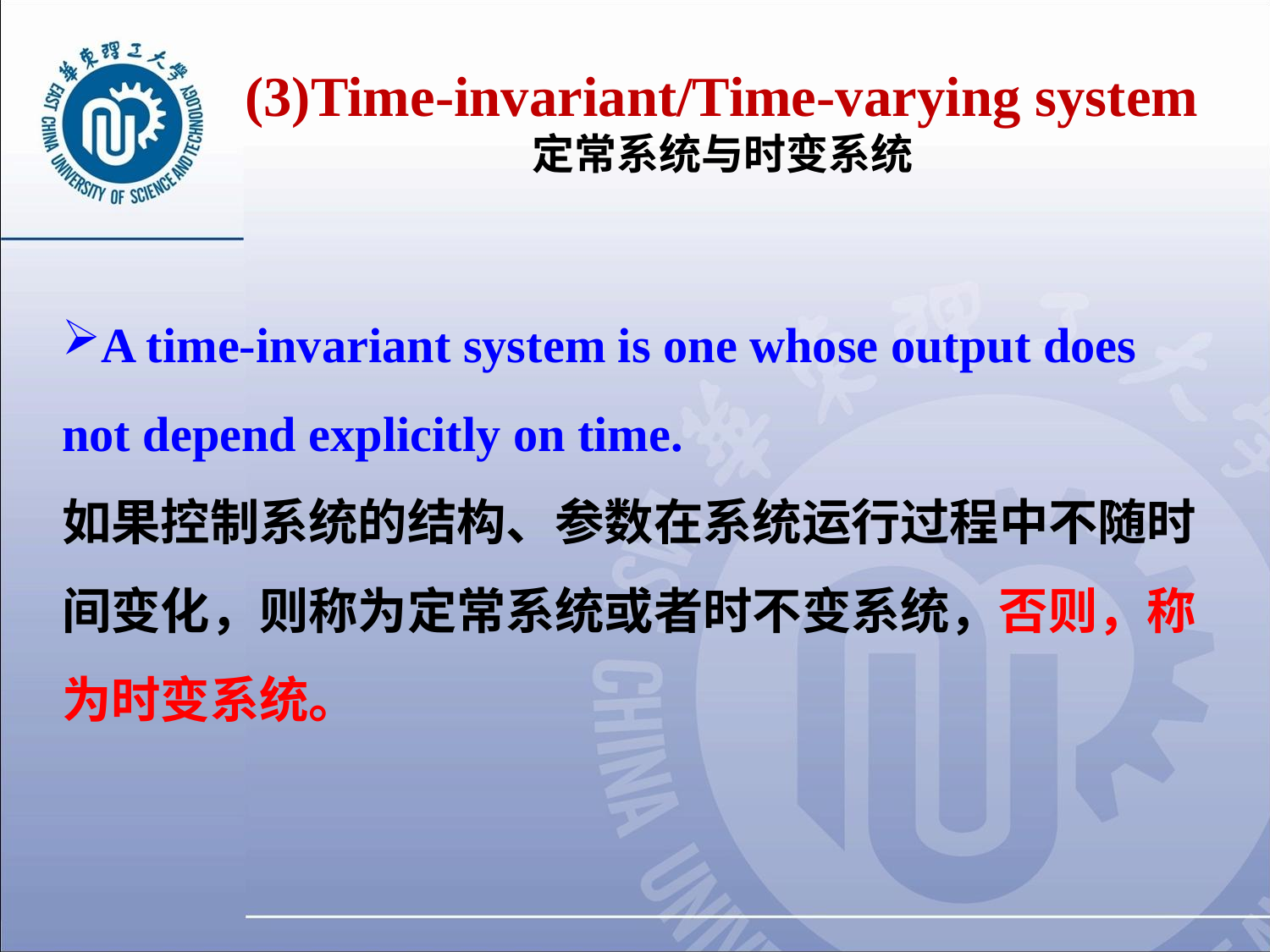

# (3)Time-invariant/Time-varying system 定常系统与时变系统
A time-invariant system is one whose output does not depend explicitly on time.
如果控制系统的结构、参数在系统运行过程中不随时间变化，则称为定常系统或者时不变系统，否则，称为时变系统。